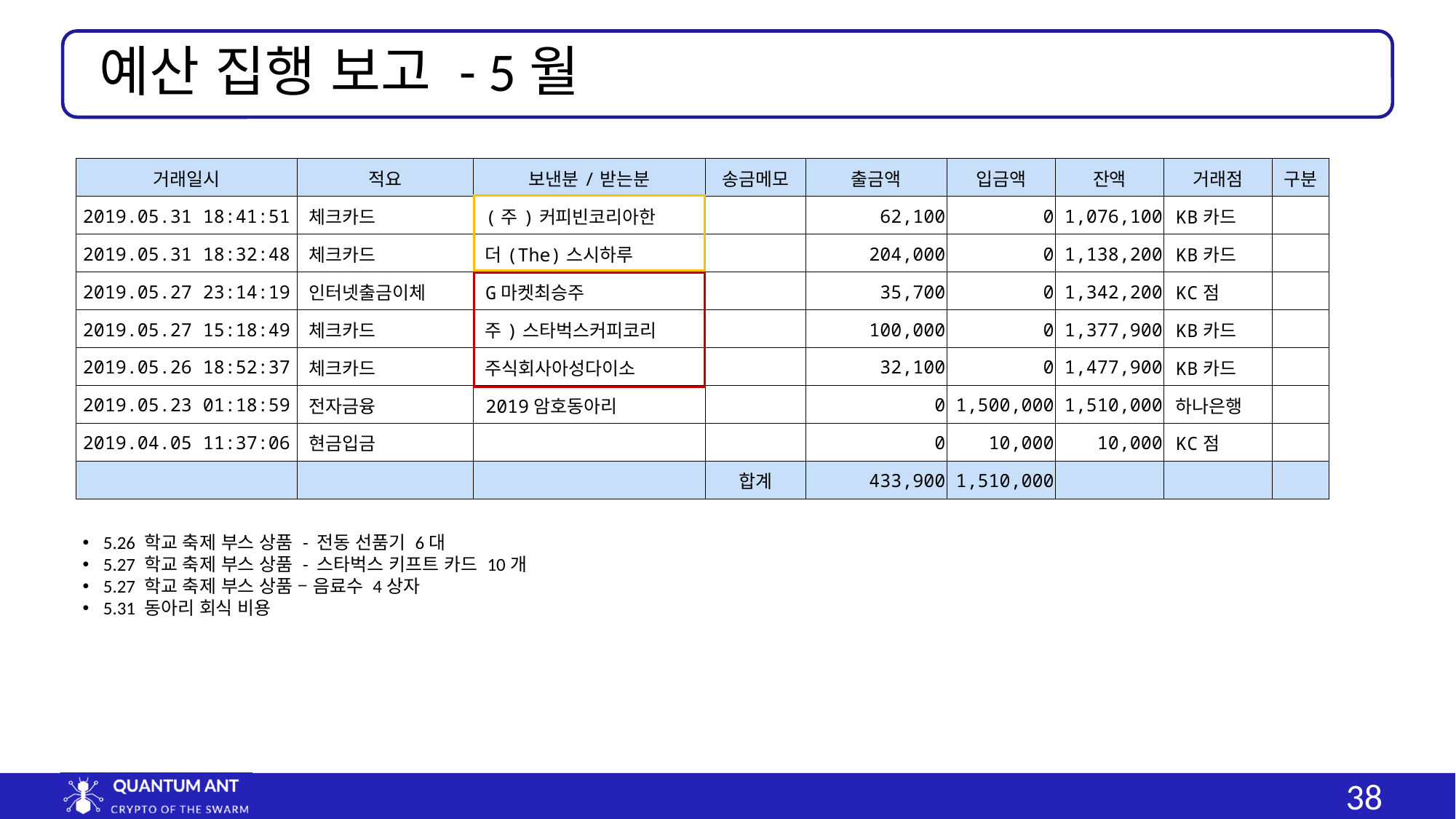

예산 집행 보고 - 5월

| 거래일시 | 적요 | 보낸분/받는분 | 송금메모 | 출금액 | 입금액 | 잔액 | 거래점 | 구분 |
| --- | --- | --- | --- | --- | --- | --- | --- | --- |
| 2019.05.31 18:41:51 | 체크카드 | (주)커피빈코리아한 |  | 62,100 | 0 | 1,076,100 | KB카드 |  |
| 2019.05.31 18:32:48 | 체크카드 | 더(The)스시하루 |  | 204,000 | 0 | 1,138,200 | KB카드 |  |
| 2019.05.27 23:14:19 | 인터넷출금이체 | G마켓최승주 |  | 35,700 | 0 | 1,342,200 | KC점 |  |
| 2019.05.27 15:18:49 | 체크카드 | 주)스타벅스커피코리 |  | 100,000 | 0 | 1,377,900 | KB카드 |  |
| 2019.05.26 18:52:37 | 체크카드 | 주식회사아성다이소 |  | 32,100 | 0 | 1,477,900 | KB카드 |  |
| 2019.05.23 01:18:59 | 전자금융 | 2019암호동아리 |  | 0 | 1,500,000 | 1,510,000 | 하나은행 |  |
| 2019.04.05 11:37:06 | 현금입금 |  |  | 0 | 10,000 | 10,000 | KC점 |  |
|  |  |  | 합계 | 433,900 | 1,510,000 |  |  |  |

5.26 학교 축제 부스 상품 - 전동 선품기 6대
5.27 학교 축제 부스 상품 - 스타벅스 키프트 카드 10개
5.27 학교 축제 부스 상품 – 음료수 4상자
5.31 동아리 회식 비용